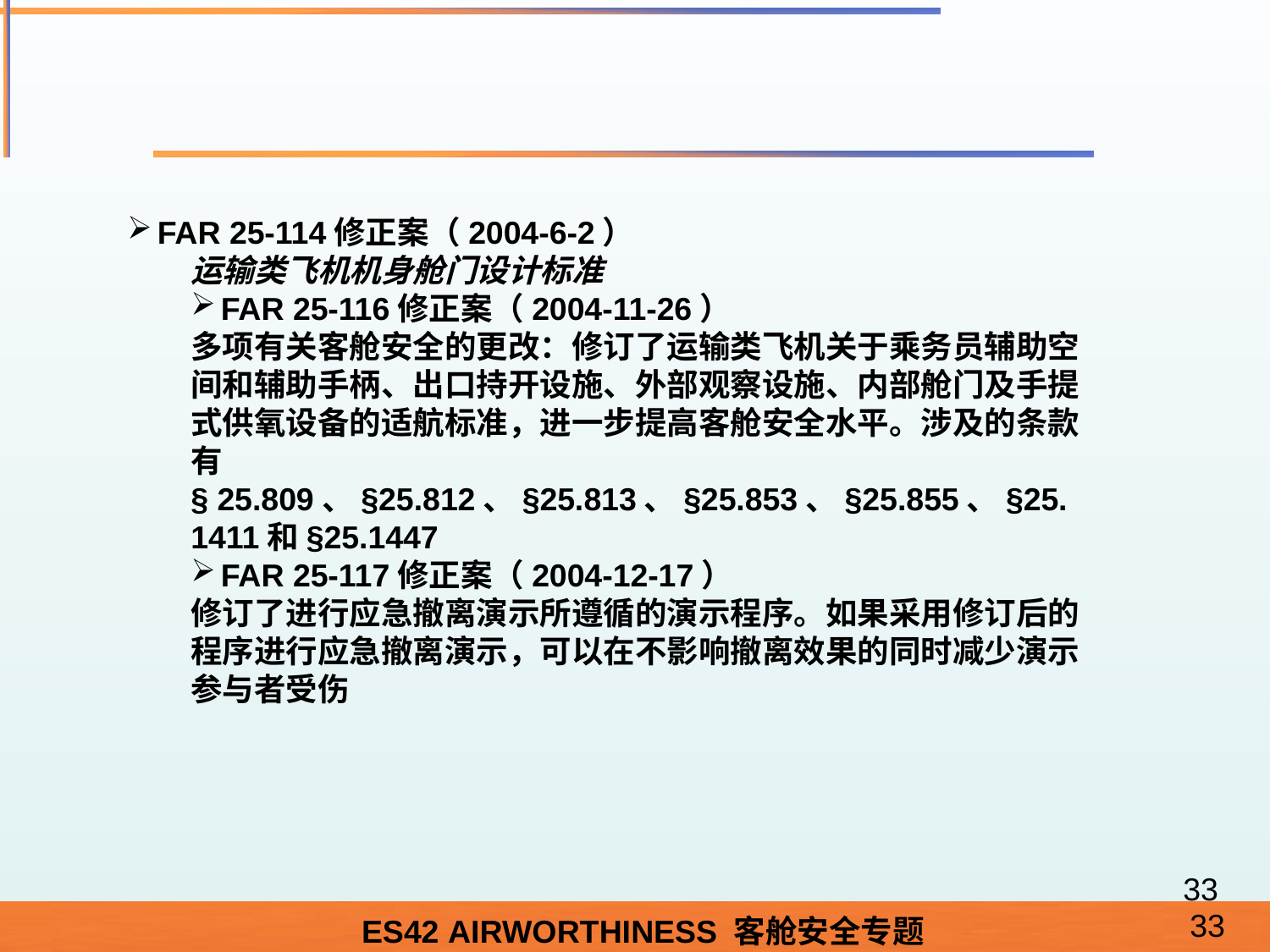

#
FAR 25-114修正案（2004-6-2）
运输类飞机机身舱门设计标准
FAR 25-116修正案（2004-11-26）
多项有关客舱安全的更改：修订了运输类飞机关于乘务员辅助空间和辅助手柄、出口持开设施、外部观察设施、内部舱门及手提式供氧设备的适航标准，进一步提高客舱安全水平。涉及的条款有§ 25.809、§25.812、§25.813、§25.853、§25.855、§25.1411和§25.1447
FAR 25-117修正案（2004-12-17）
修订了进行应急撤离演示所遵循的演示程序。如果采用修订后的程序进行应急撤离演示，可以在不影响撤离效果的同时减少演示参与者受伤
33